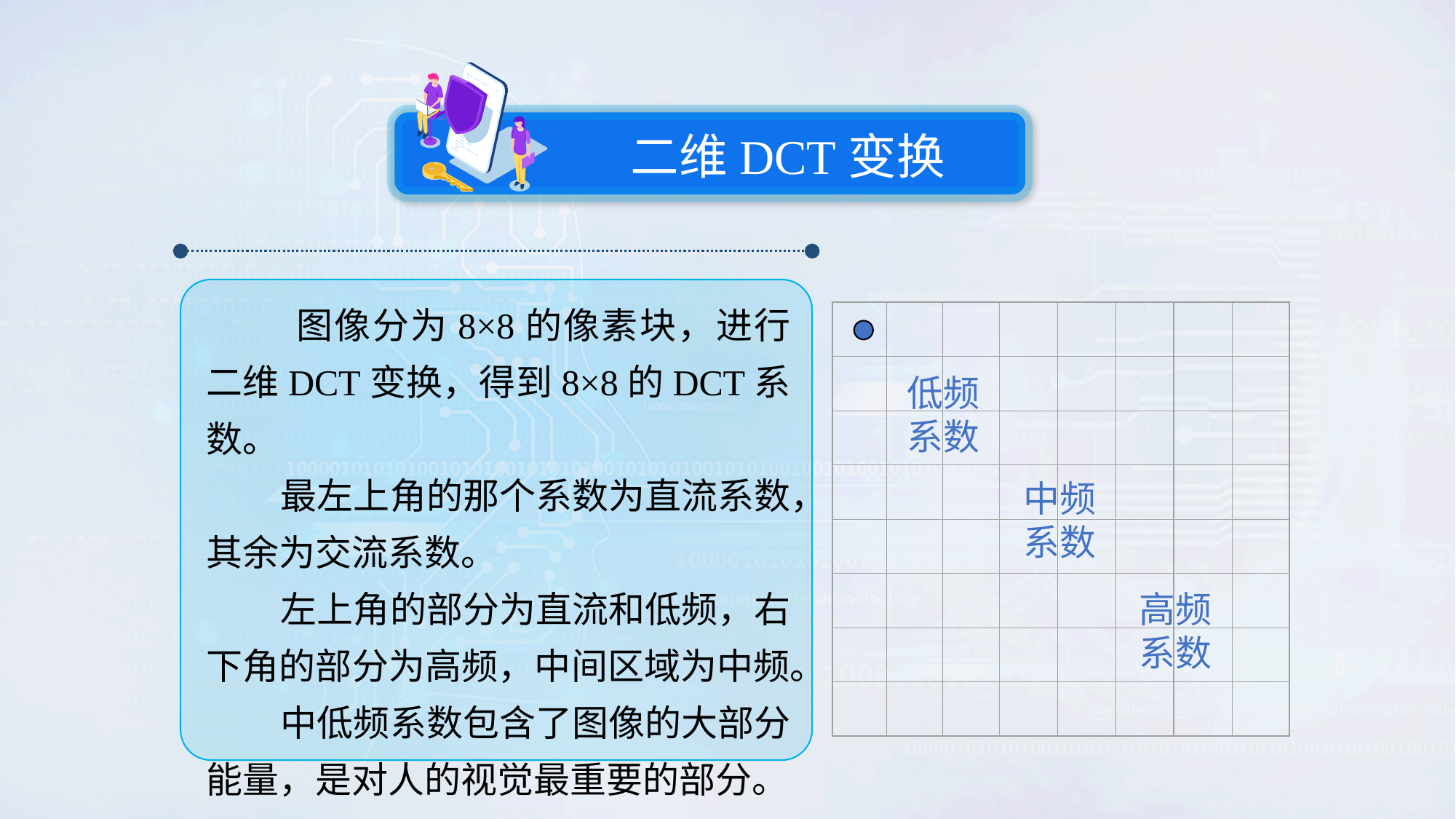

二维DCT变换

        图像分为8×8的像素块，进行二维DCT变换，得到8×8的DCT系数。
        最左上角的那个系数为直流系数，其余为交流系数。
        左上角的部分为直流和低频，右下角的部分为高频，中间区域为中频。
        中低频系数包含了图像的大部分能量，是对人的视觉最重要的部分。

低频
系数
中频
系数
高频
系数